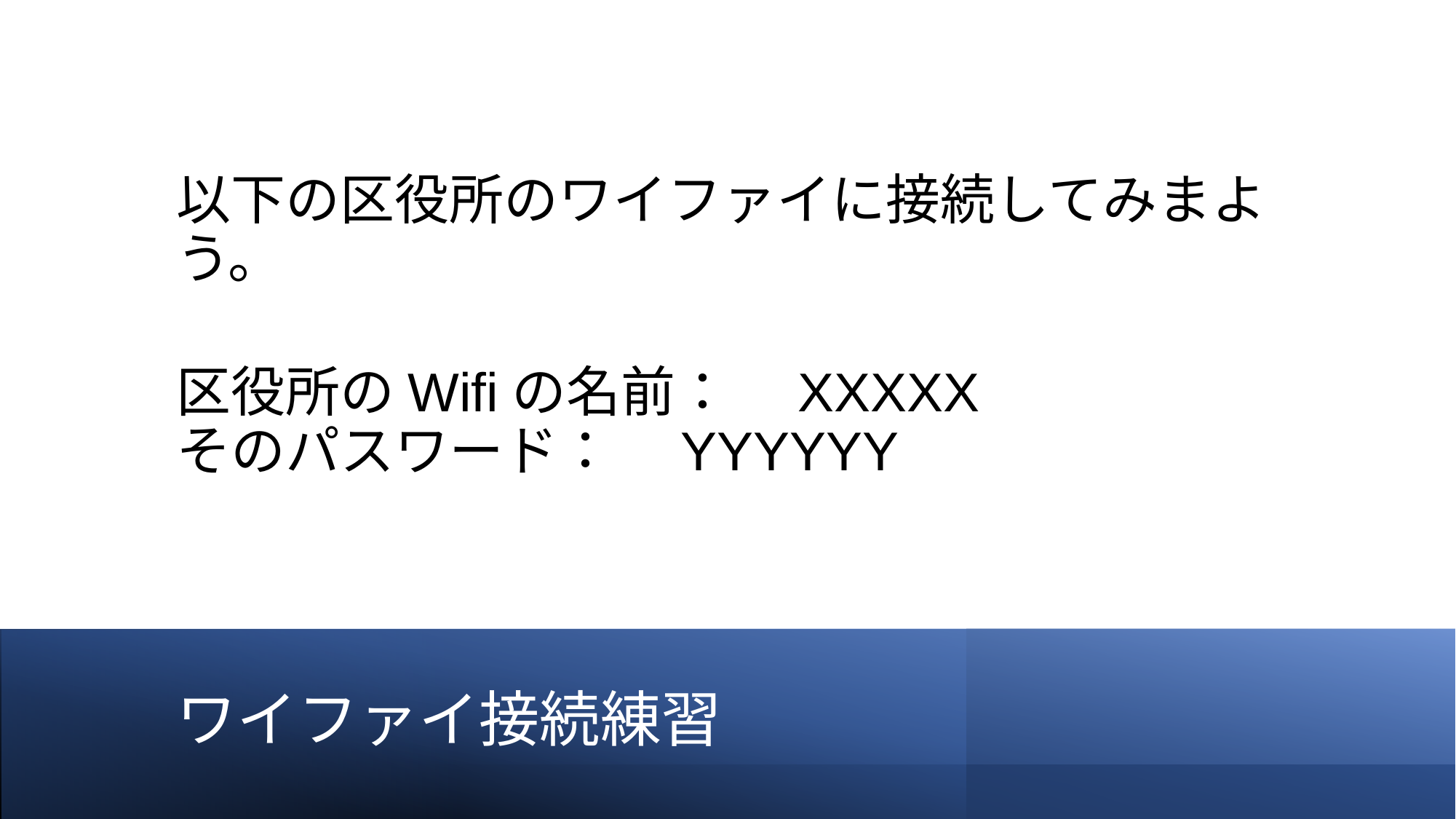

以下の区役所のワイファイに接続してみまよう。
区役所のWifiの名前：　XXXXX
そのパスワード：　YYYYYY

# ワイファイ接続練習